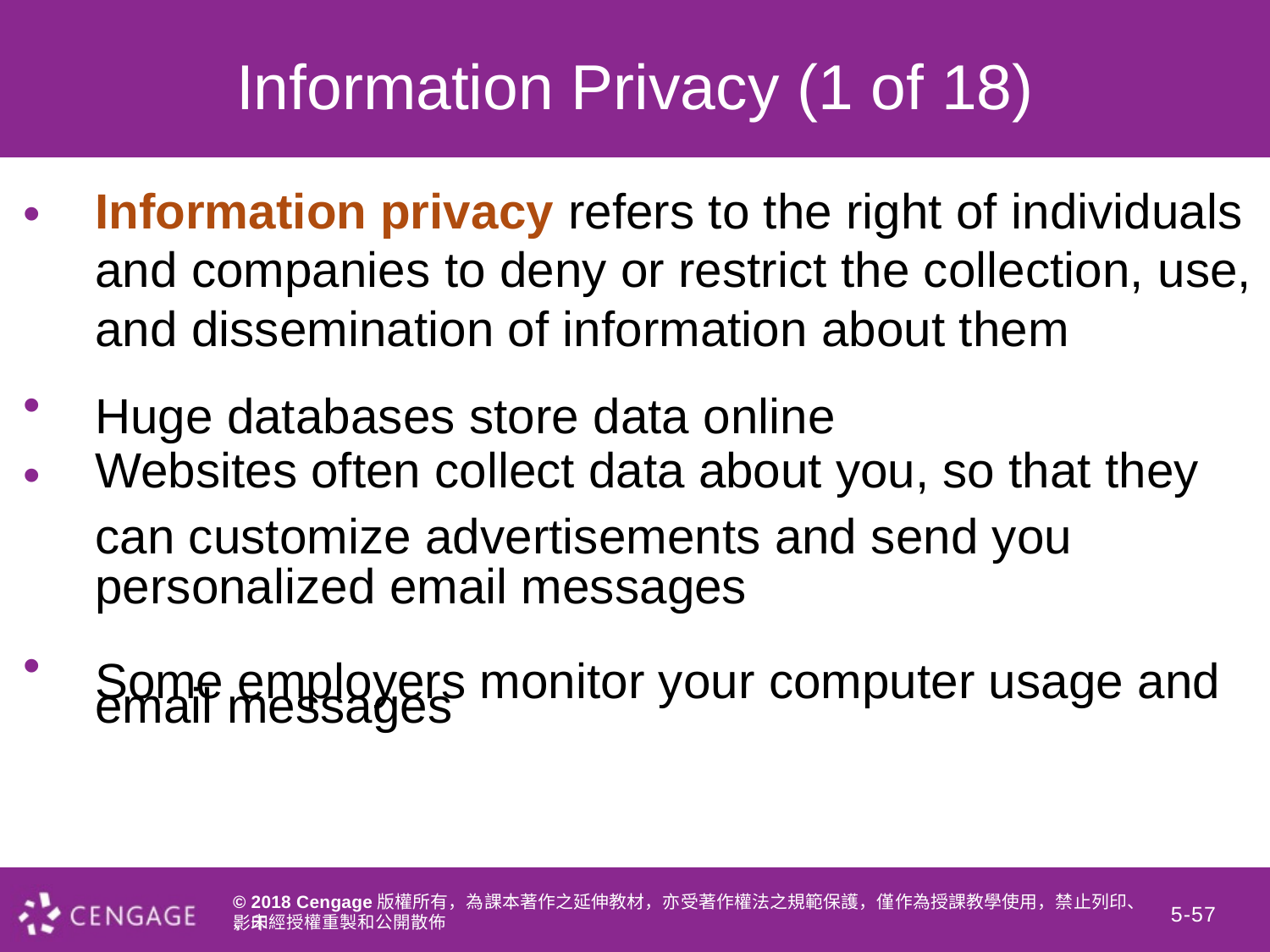

Information Privacy (1 of 18)
•
Information privacy refers to the right of individuals and companies to deny or restrict the collection, use, and dissemination of information about them
Huge databases store data online
Websites often collect data about you, so that they
can customize advertisements and send you
personalized email messages
Some employers monitor your computer usage and
email messages
• •
•

© 2018 Cengage版權所有，為課本著作之延伸教材，亦受著作權法之規範保護，僅作為授課教學使用，禁止列印、影印
5-57
、未經授權重製和公開散佈